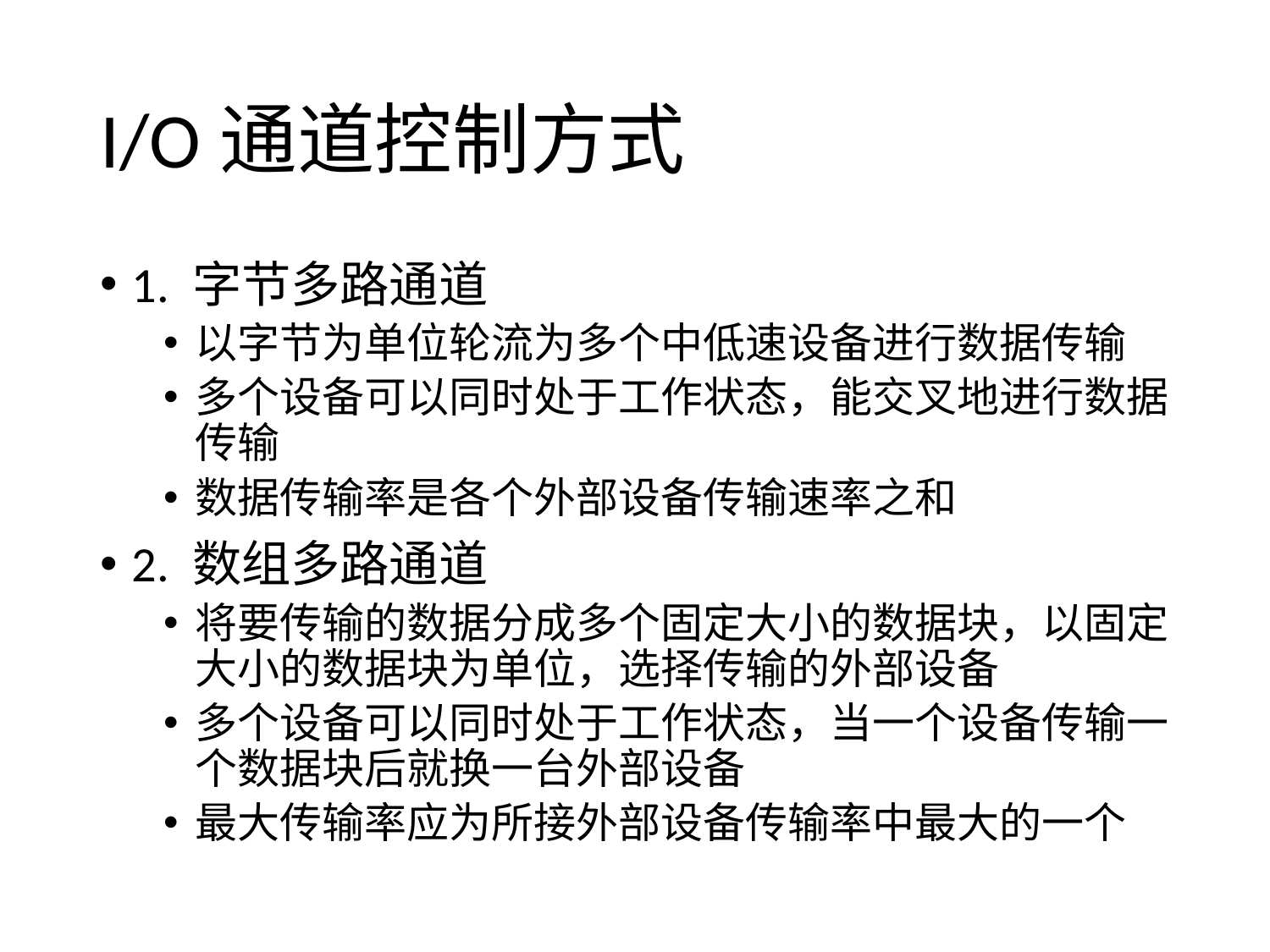

# I/O通道控制方式
1. 字节多路通道
以字节为单位轮流为多个中低速设备进行数据传输
多个设备可以同时处于工作状态，能交叉地进行数据传输
数据传输率是各个外部设备传输速率之和
2. 数组多路通道
将要传输的数据分成多个固定大小的数据块，以固定大小的数据块为单位，选择传输的外部设备
多个设备可以同时处于工作状态，当一个设备传输一个数据块后就换一台外部设备
最大传输率应为所接外部设备传输率中最大的一个